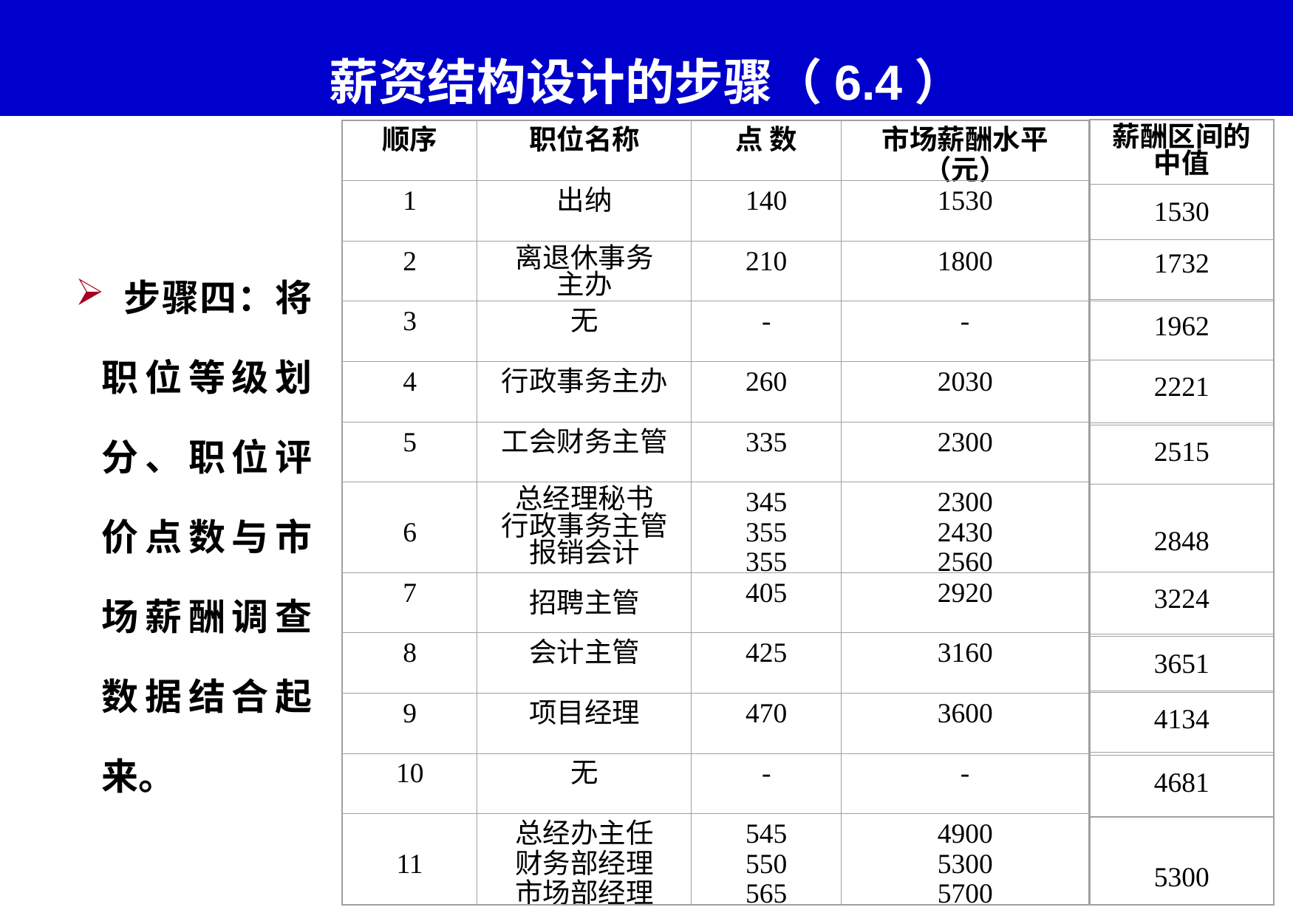

# 薪资结构设计的步骤（6.4）

顺序

职位名称

点 数

市场薪酬水平（元）

1

出纳

140

1530

2

离退休事务
主办

210

1800

3

无

-

-

4

行政事务主办

260

2030

5

工会财务主管

335

2300

6

总经理秘书
行政事务主管
报销会计

345
355
355

2300
2430
2560

7

招聘主管

405

2920

8

会计主管

425

3160

9

项目经理

470

3600

10

无

-

-

11

总经办主任
财务部经理
市场部经理

545
550
565

4900
5300
5700

薪酬区间的中值

1530

 步骤四：将职位等级划分、职位评价点数与市场薪酬调查数据结合起来。

1732

1962

2221

2515

2848

3224

3651

4134

4681

5300